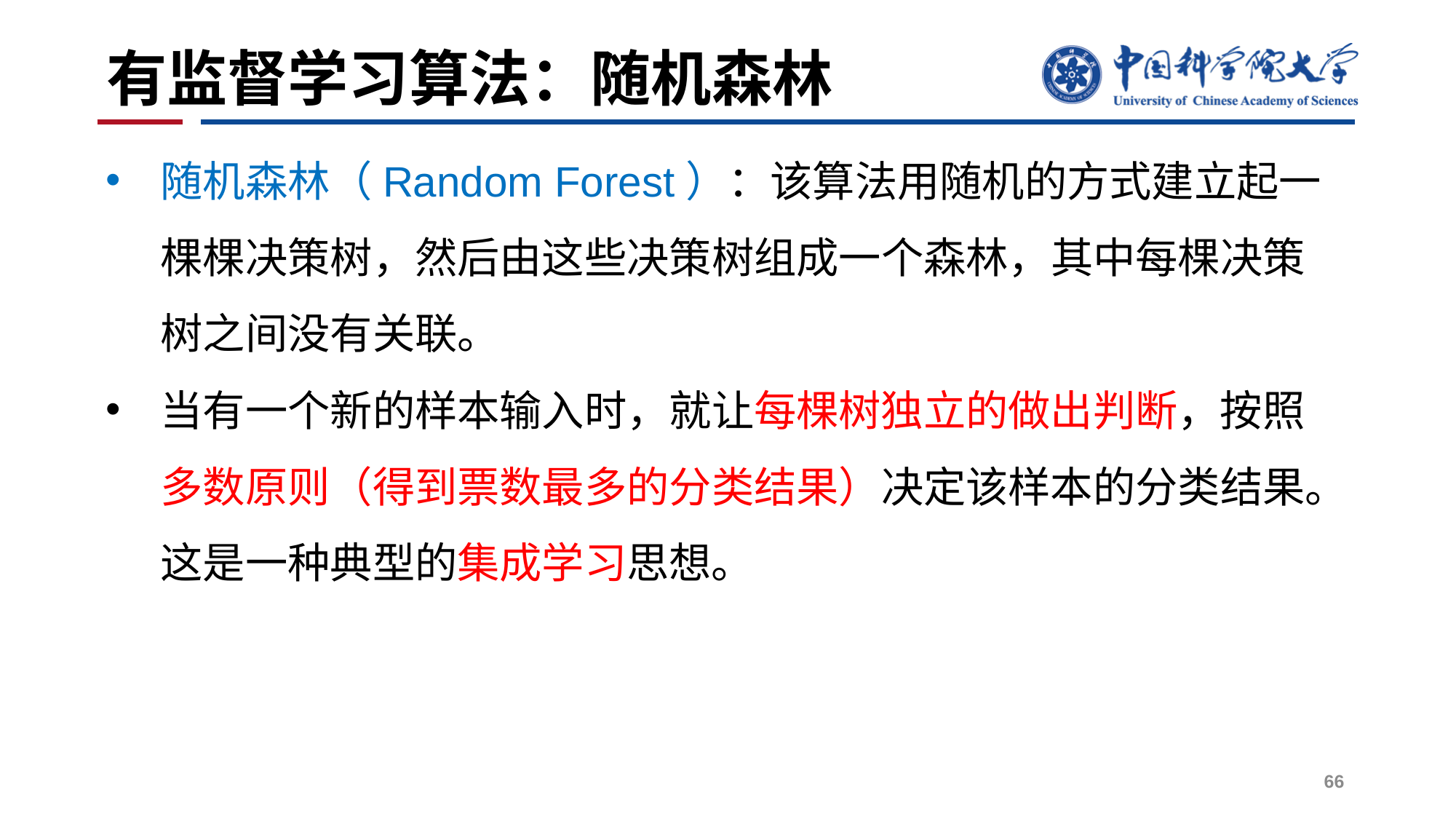

# 有监督学习算法：随机森林
随机森林（Random Forest）：该算法用随机的方式建立起一棵棵决策树，然后由这些决策树组成一个森林，其中每棵决策树之间没有关联。
当有一个新的样本输入时，就让每棵树独立的做出判断，按照多数原则（得到票数最多的分类结果）决定该样本的分类结果。这是一种典型的集成学习思想。
66